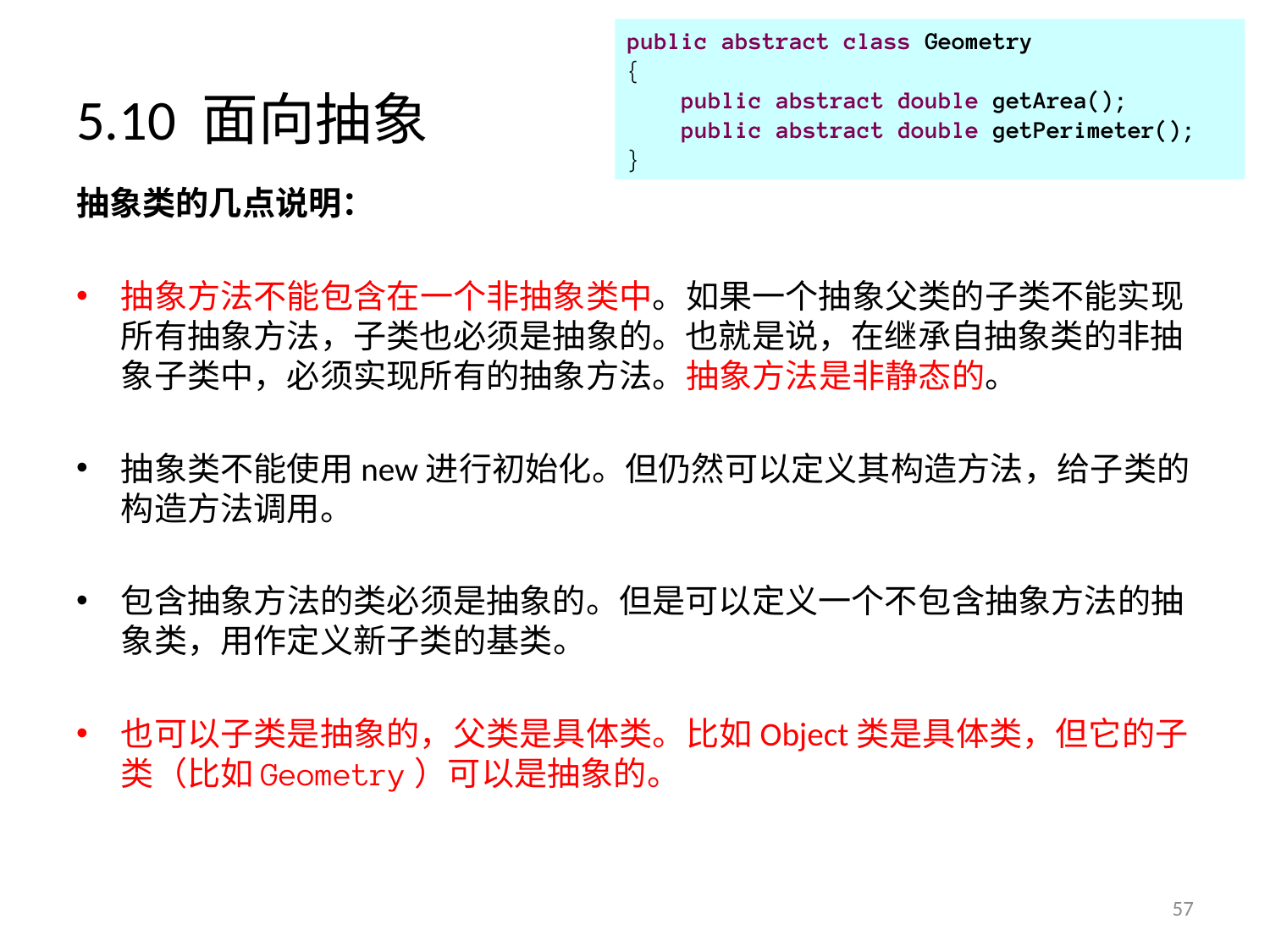

public abstract class Geometry
{
    public abstract double getArea();
    public abstract double getPerimeter();
}
# 5.10 面向抽象
抽象类的几点说明：

抽象方法不能包含在一个非抽象类中。如果一个抽象父类的子类不能实现所有抽象方法，子类也必须是抽象的。也就是说，在继承自抽象类的非抽象子类中，必须实现所有的抽象方法。抽象方法是非静态的。

抽象类不能使用new进行初始化。但仍然可以定义其构造方法，给子类的构造方法调用。

包含抽象方法的类必须是抽象的。但是可以定义一个不包含抽象方法的抽象类，用作定义新子类的基类。

也可以子类是抽象的，父类是具体类。比如Object类是具体类，但它的子类（比如Geometry）可以是抽象的。
57